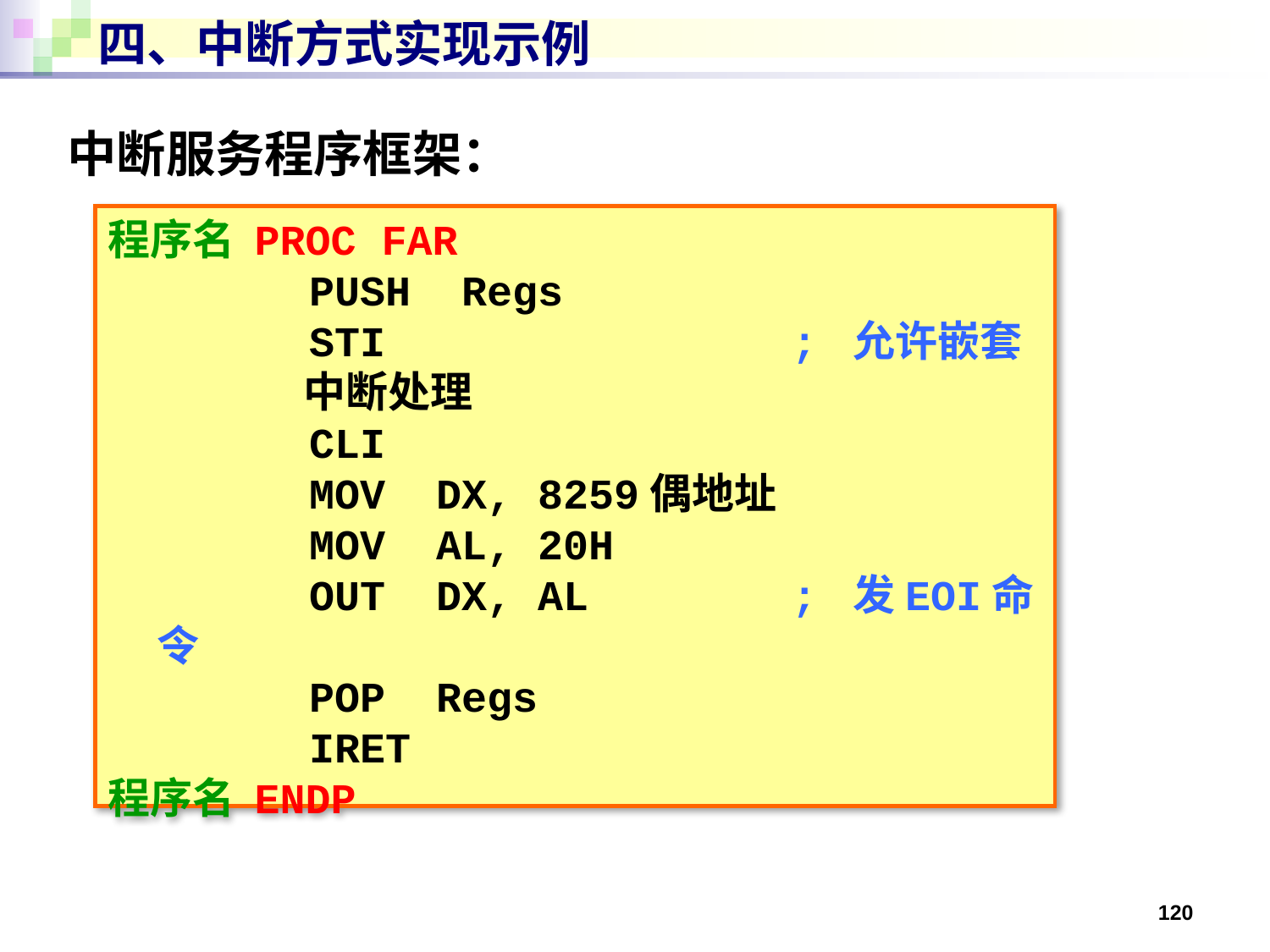

# 四、中断方式实现示例
中断服务程序框架：
程序名 PROC FAR
		 PUSH  Regs
		 STI				; 允许嵌套
		 中断处理
		 CLI
		 MOV  DX, 8259偶地址
		 MOV  AL, 20H
		 OUT  DX, AL		; 发EOI命令
		 POP  Regs
		 IRET
程序名 ENDP
120